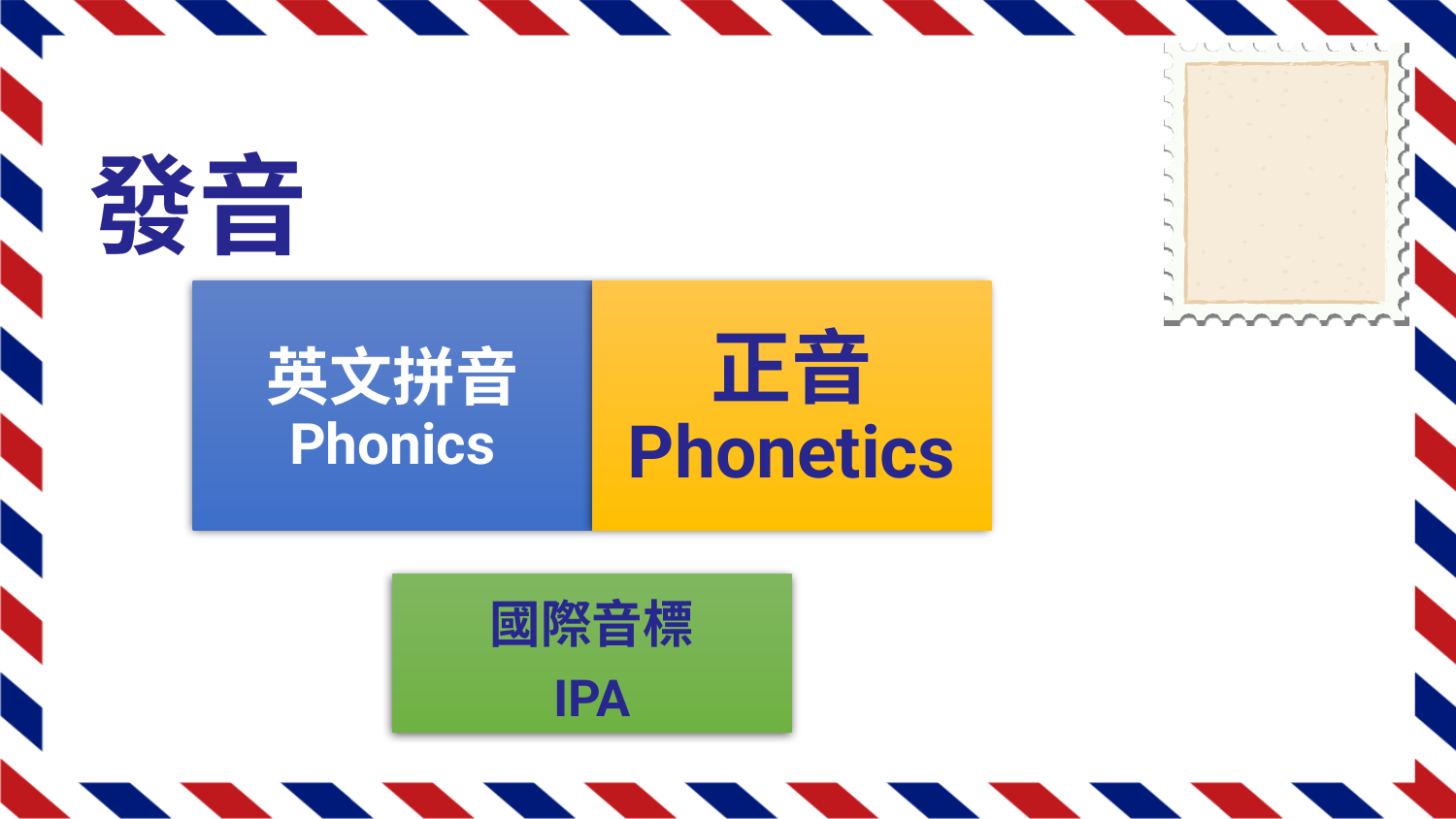

發音

# 英文拼音 Phonics
正音
Phonetics
國際音標
IPA